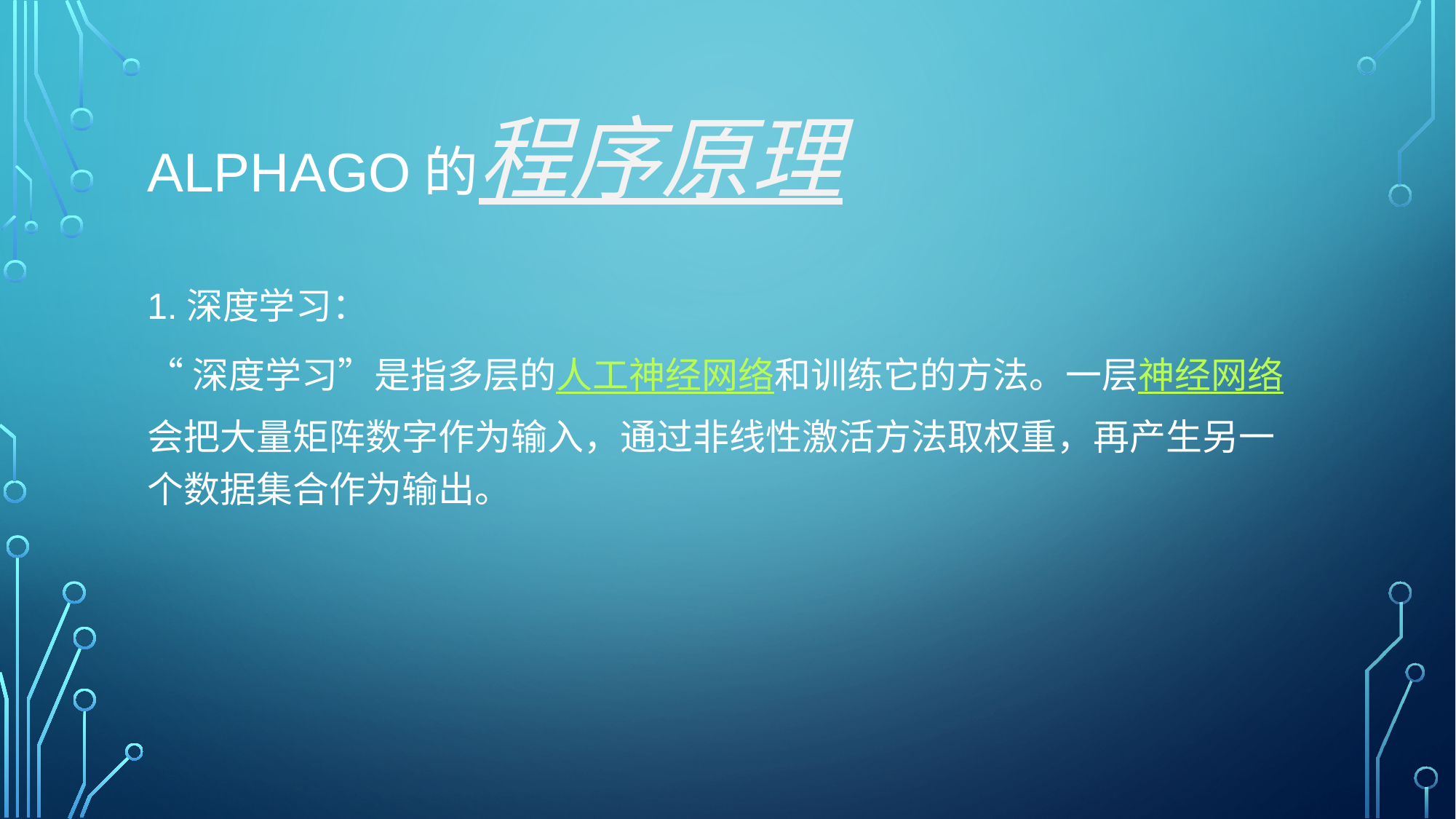

# Alphago的程序原理
1.深度学习：
“深度学习”是指多层的人工神经网络和训练它的方法。一层神经网络会把大量矩阵数字作为输入，通过非线性激活方法取权重，再产生另一个数据集合作为输出。